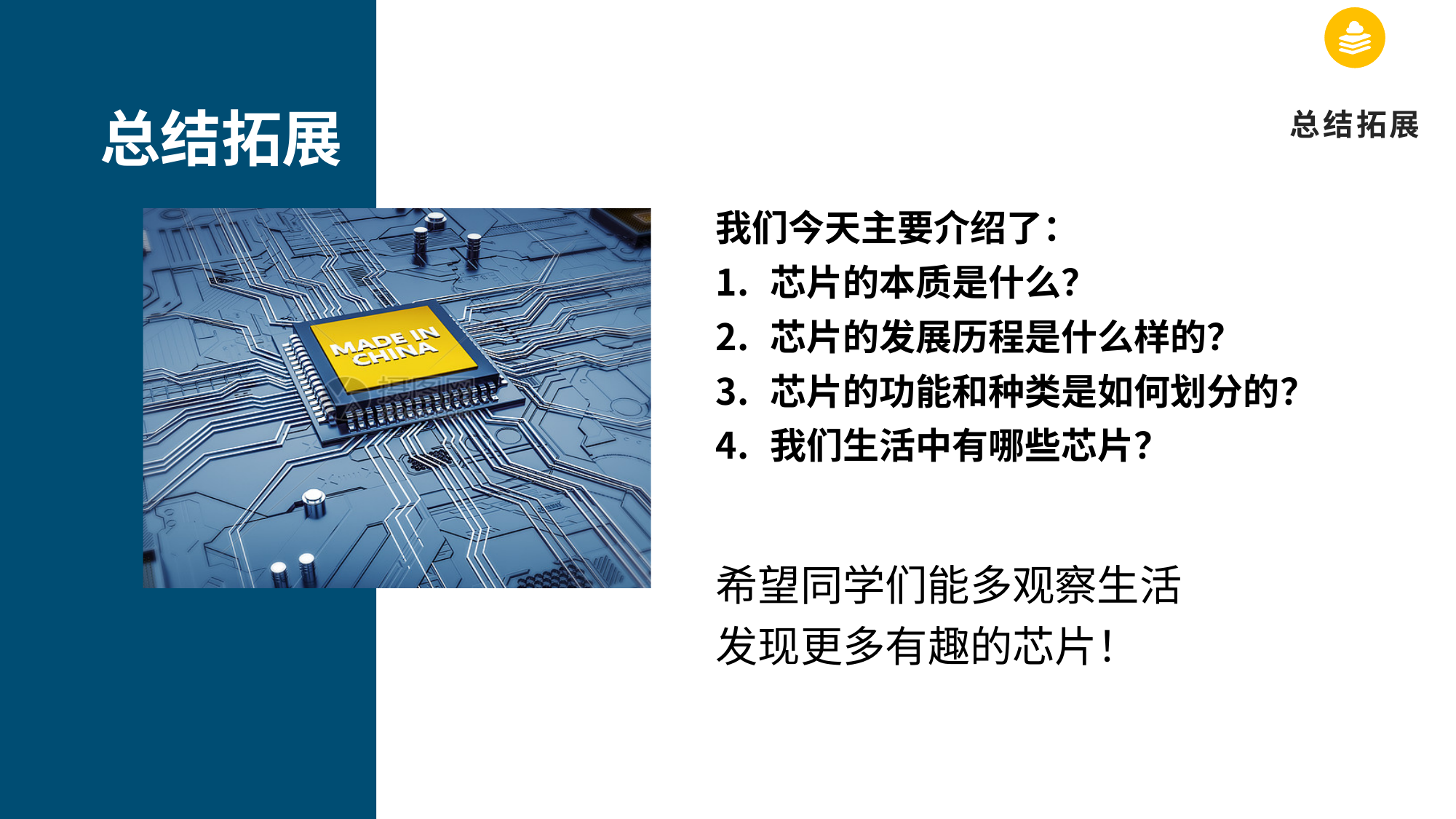

总结拓展
我们今天主要介绍了：
芯片的本质是什么？
芯片的发展历程是什么样的？
芯片的功能和种类是如何划分的？
我们生活中有哪些芯片？
总结拓展

希望同学们能多观察生活
发现更多有趣的芯片！